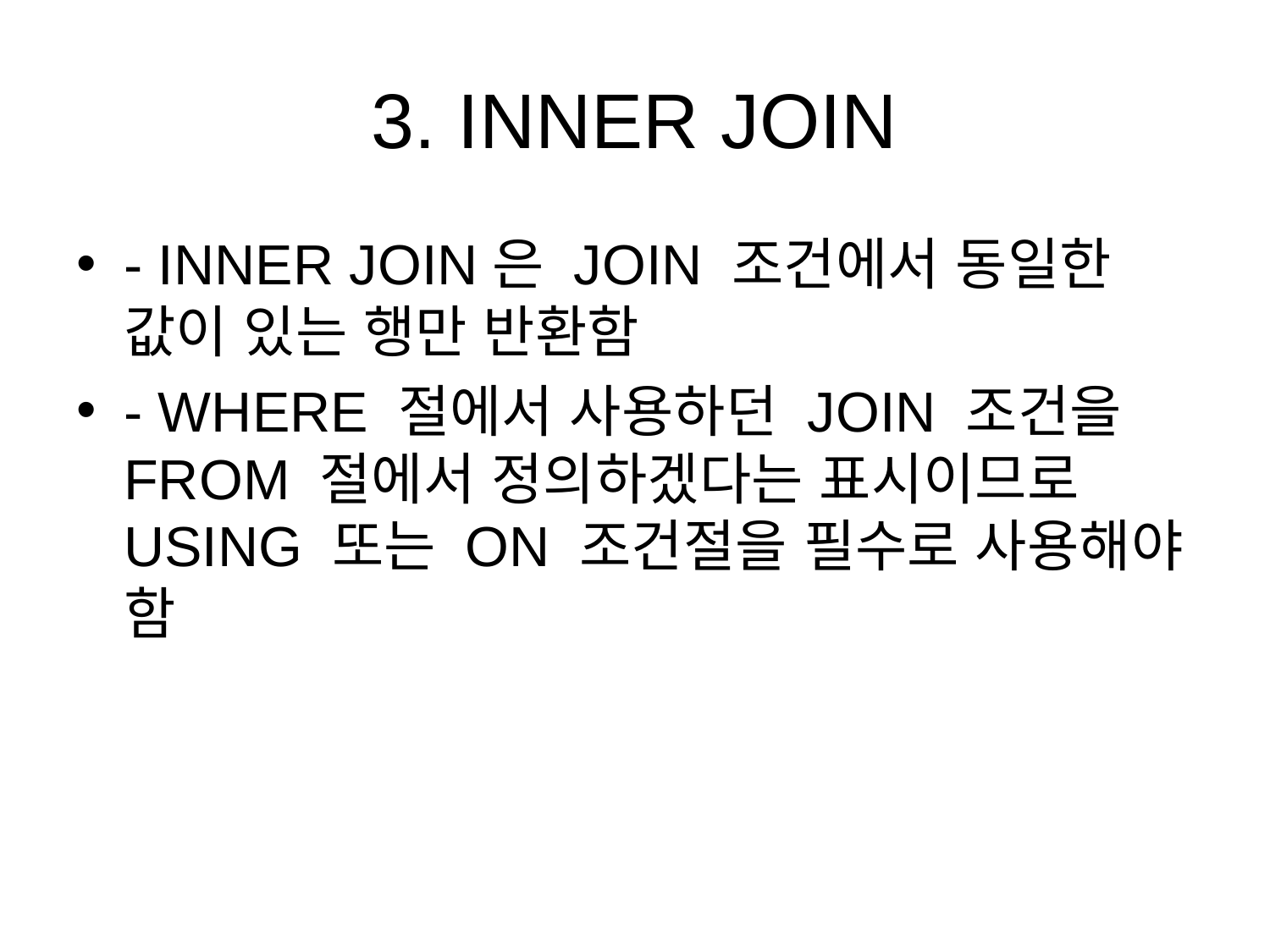

# 3. INNER JOIN
- INNER JOIN은 JOIN 조건에서 동일한 값이 있는 행만 반환함
- WHERE 절에서 사용하던 JOIN 조건을 FROM 절에서 정의하겠다는 표시이므로 USING 또는 ON 조건절을 필수로 사용해야 함